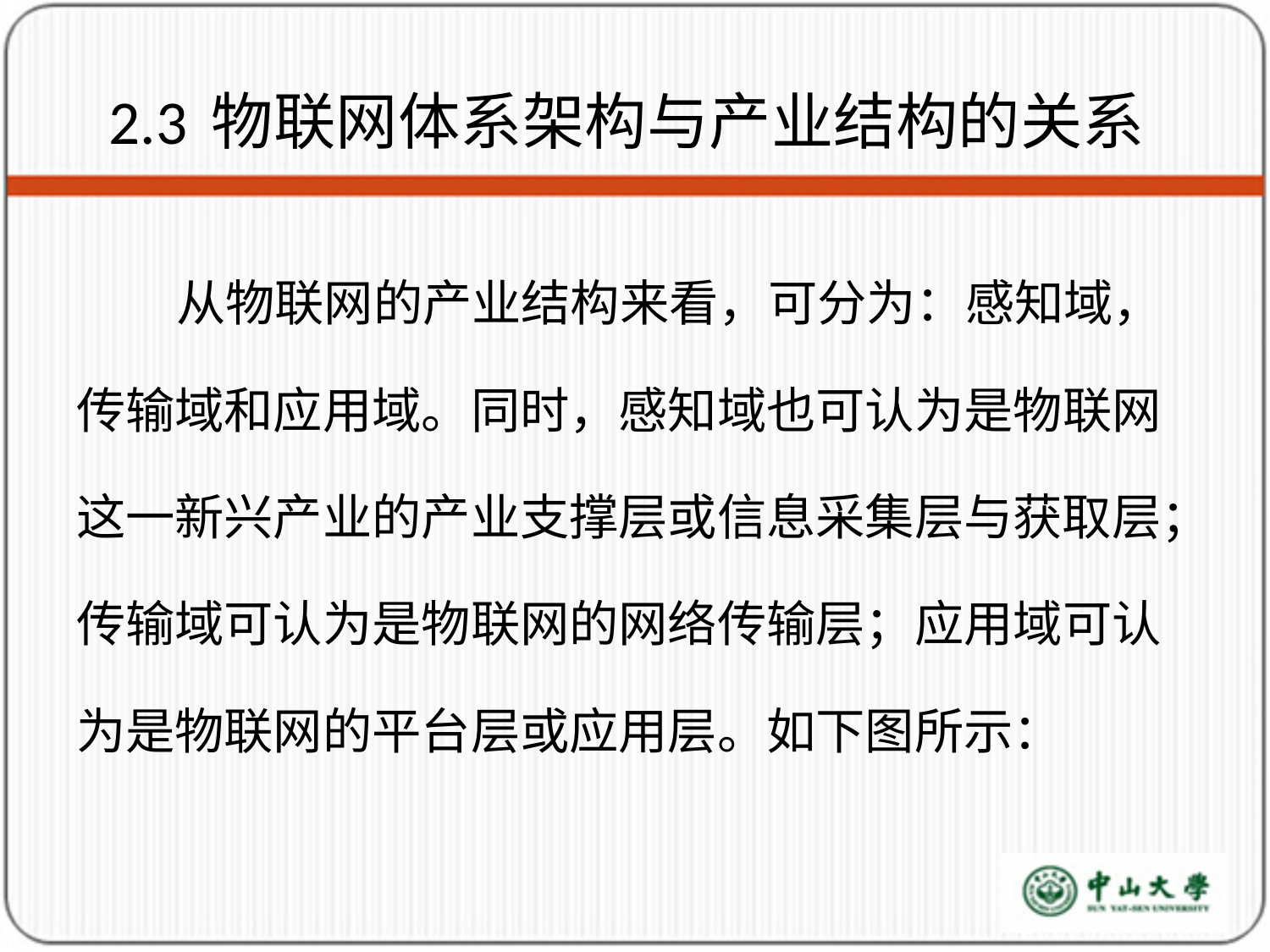

# 2.3 物联网体系架构与产业结构的关系
从物联网的产业结构来看，可分为：感知域，传输域和应用域。同时，感知域也可认为是物联网这一新兴产业的产业支撑层或信息采集层与获取层；传输域可认为是物联网的网络传输层；应用域可认为是物联网的平台层或应用层。如下图所示：